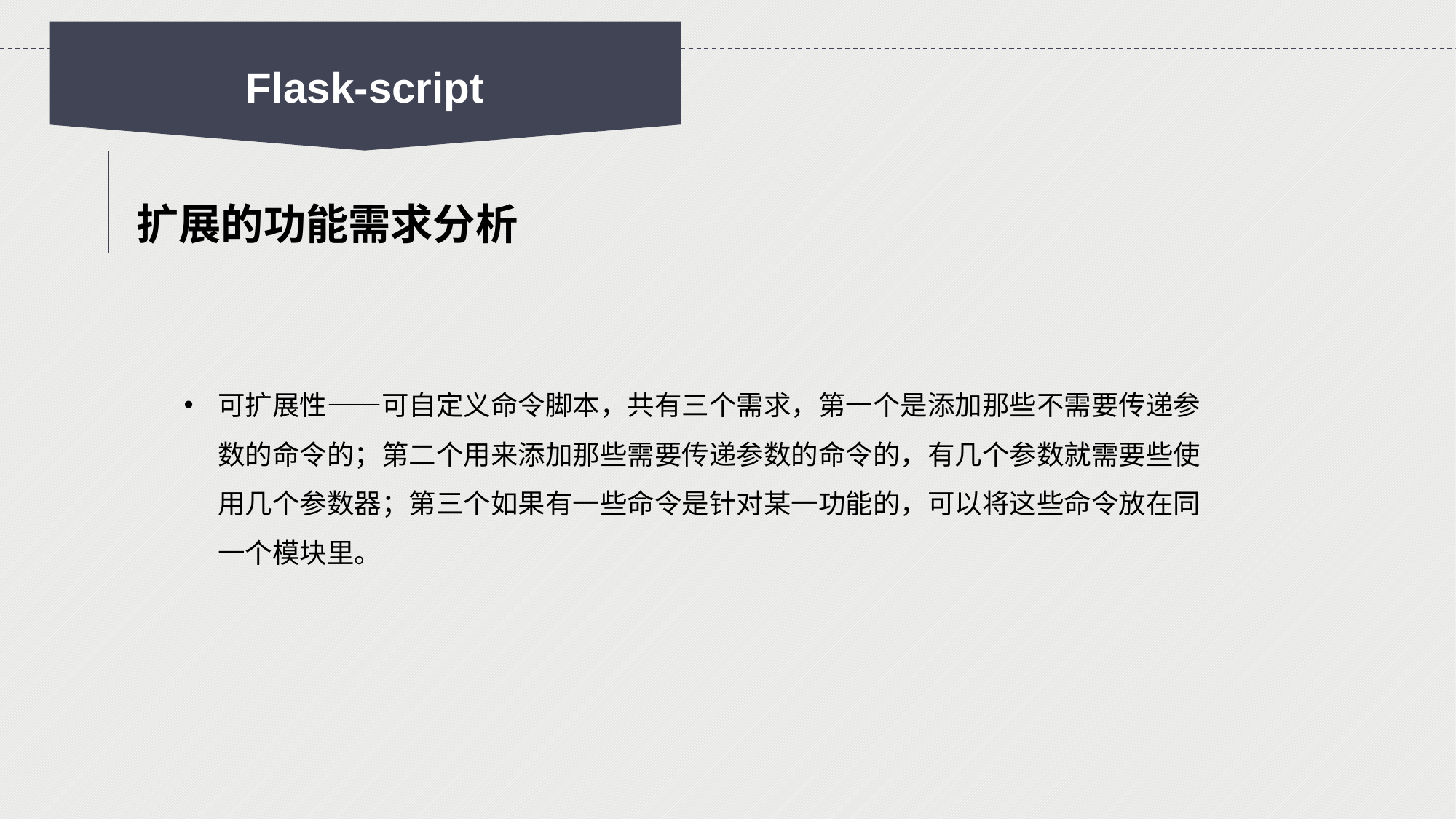

Flask-script
扩展的功能需求分析

可扩展性——可自定义命令脚本，共有三个需求，第一个是添加那些不需要传递参数的命令的；第二个用来添加那些需要传递参数的命令的，有几个参数就需要些使用几个参数器；第三个如果有一些命令是针对某一功能的，可以将这些命令放在同一个模块里。